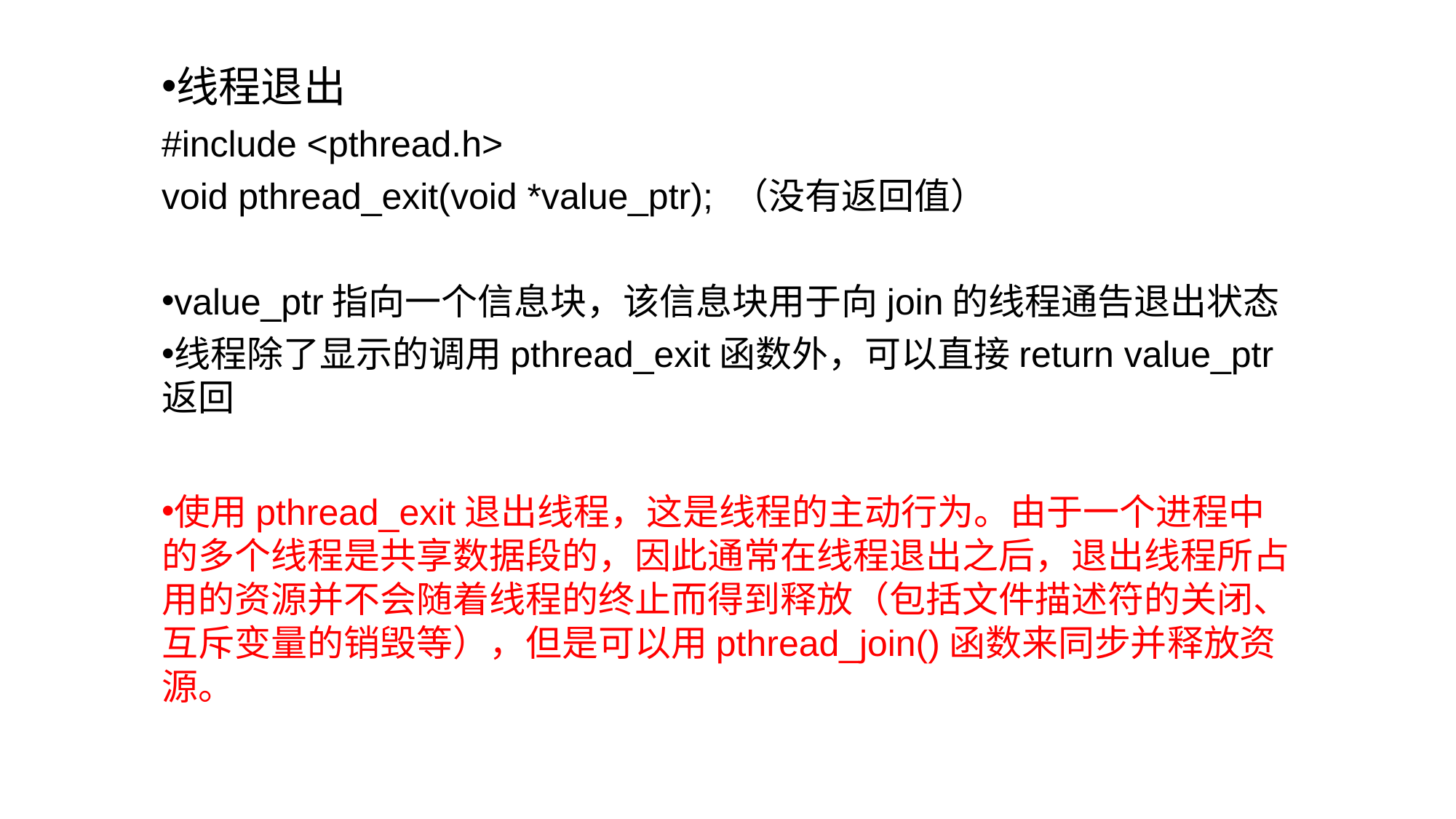

线程退出
#include <pthread.h>
void pthread_exit(void *value_ptr); （没有返回值）

value_ptr指向一个信息块，该信息块用于向join的线程通告退出状态
线程除了显示的调用pthread_exit函数外，可以直接return value_ptr返回

使用pthread_exit退出线程，这是线程的主动行为。由于一个进程中的多个线程是共享数据段的，因此通常在线程退出之后，退出线程所占用的资源并不会随着线程的终止而得到释放（包括文件描述符的关闭、互斥变量的销毁等），但是可以用pthread_join()函数来同步并释放资源。